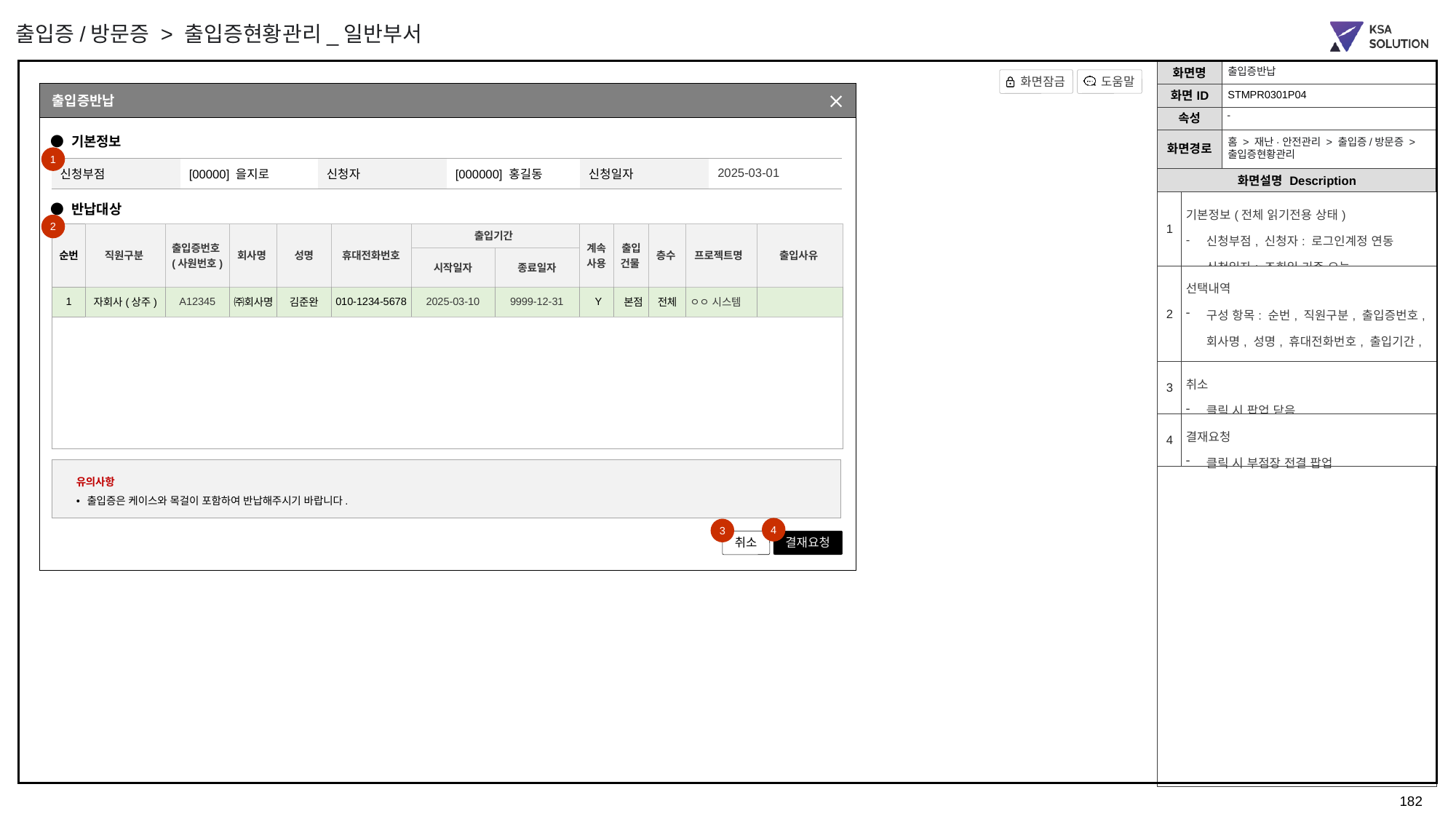

출입증/방문증 > 출입증현황관리_일반부서
출입증반납
STMPR0301P04

출입증반납

부점조회 팝업(팀 포함)
-
● 기본정보
홈 > 재난·안전관리 > 출입증/방문증 >
출입증현황관리
1
| 신청부점 | [00000] 을지로 | 신청자 | [000000] 홍길동 | 신청일자 | 2025-03-01 |
| --- | --- | --- | --- | --- | --- |
| 1 | 기본정보(전체 읽기전용 상태) 신청부점, 신청자: 로그인계정 연동 신청일자: 조회일 기준 오늘 |
| --- | --- |
| 2 | 선택내역 구성 항목: 순번, 직원구분, 출입증번호, 회사명, 성명, 휴대전화번호, 출입기간, 출입건물, 층수, 프로젝트명, 출입사유 |
| 3 | 취소 클릭 시 팝업 닫음 |
| 4 | 결재요청 클릭 시 부점장 전결 팝업 |
● 반납대상
2
| 순번 | 직원구분 | 출입증번호 (사원번호) | 회사명 | 성명 | 휴대전화번호 | 출입기간 |  | 계속 사용 | 출입 건물 | 층수 | 프로젝트명 | 출입사유 |
| --- | --- | --- | --- | --- | --- | --- | --- | --- | --- | --- | --- | --- |
|  |  |  |  |  |  | 시작일자 | 종료일자 |  |  |  |  |  |
| 1 | 자회사(상주) | A12345 | ㈜회사명 | 김준완 | 010-1234-5678 | 2025-03-10 | 9999-12-31 | Y | 본점 | 전체 | ㅇㅇ 시스템 |  |

유의사항
출입증은 케이스와 목걸이 포함하여 반납해주시기 바랍니다.
4
3
취소
결재요청